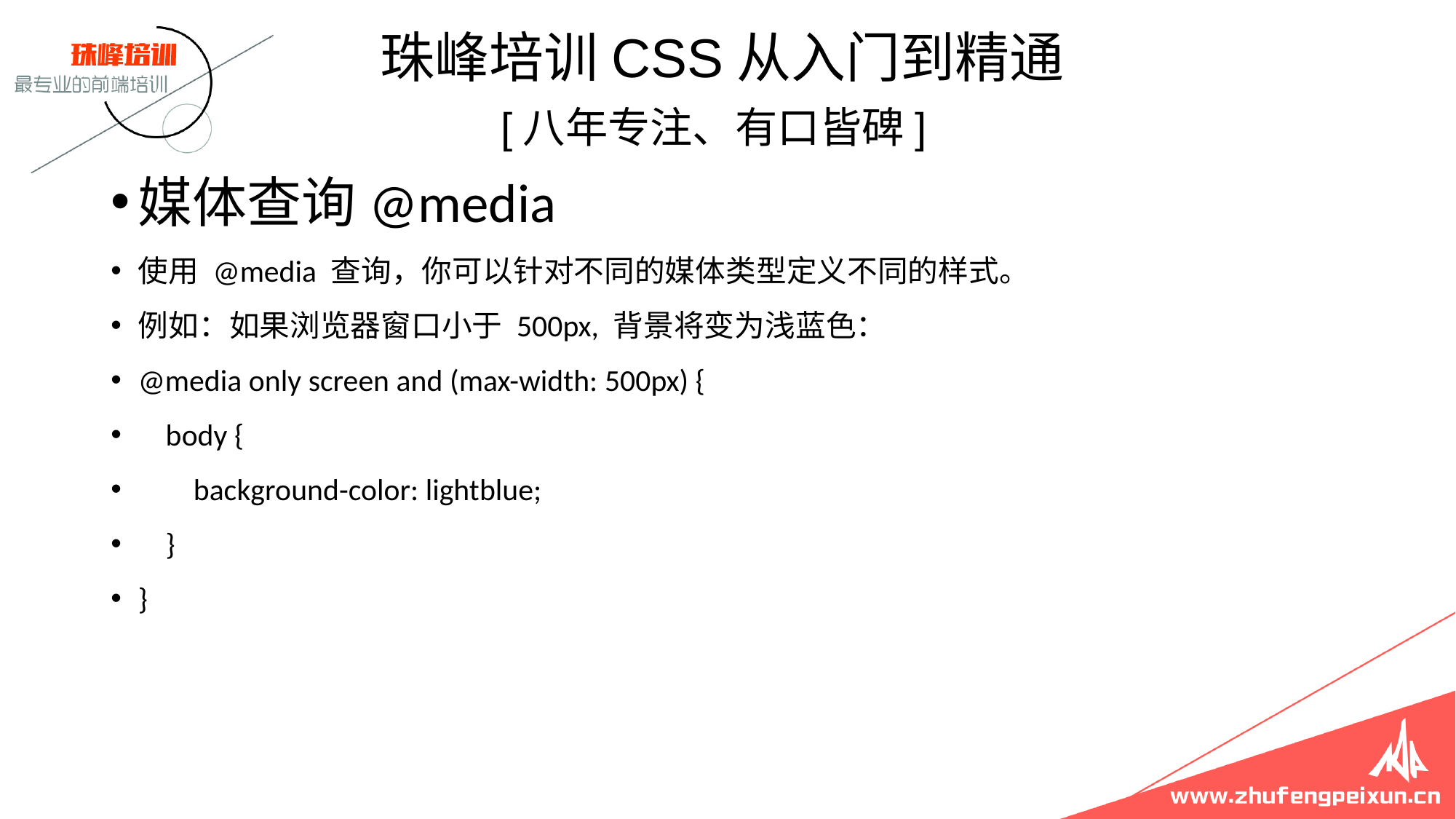

珠峰培训CSS从入门到精通
        [八年专注、有口皆碑]
媒体查询@media
使用 @media 查询，你可以针对不同的媒体类型定义不同的样式。
例如：如果浏览器窗口小于 500px, 背景将变为浅蓝色：
@media only screen and (max-width: 500px) {
    body {
        background-color: lightblue;
    }
}